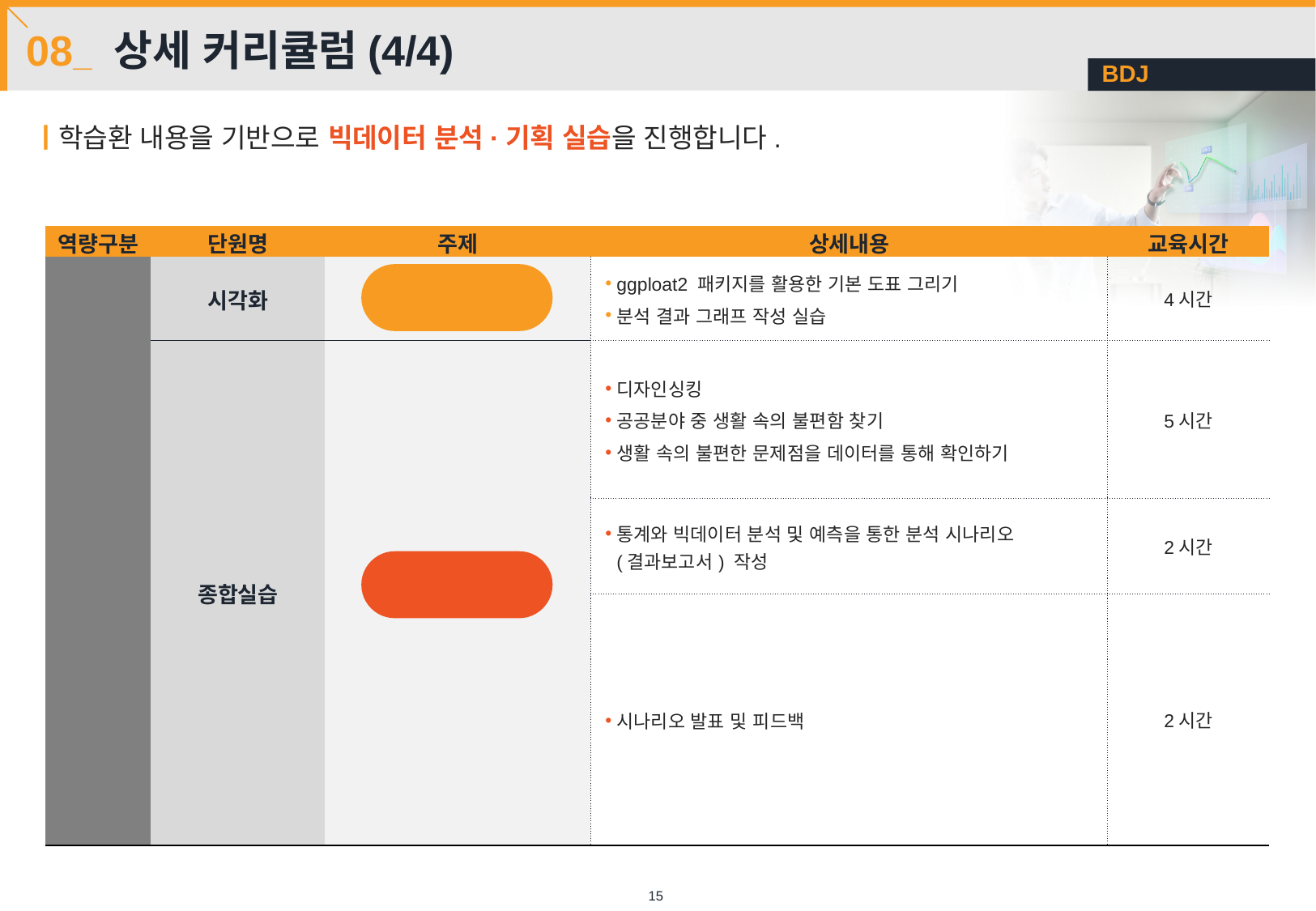

# 08_ 상세 커리큘럼(4/4)
ㅣ학습환 내용을 기반으로 빅데이터 분석·기획 실습을 진행합니다.
| 역량구분 | 단원명 | 주제 | 상세내용 | 교육시간 |
| --- | --- | --- | --- | --- |
| 빅데이터 분석역량 | 시각화 |  | ggploat2 패키지를 활용한 기본 도표 그리기 분석 결과 그래프 작성 실습 | 4시간 |
|  | 종합실습 |  | 디자인싱킹 공공분야 중 생활 속의 불편함 찾기 생활 속의 불편한 문제점을 데이터를 통해 확인하기 | 5시간 |
|  |  |  | 통계와 빅데이터 분석 및 예측을 통한 분석 시나리오 (결과보고서) 작성 | 2시간 |
|  |  |  | 시나리오 발표 및 피드백 | 2시간 |
R 패키지를 활용한
빅데이터 분석
빅데이터
분석·기획 실습